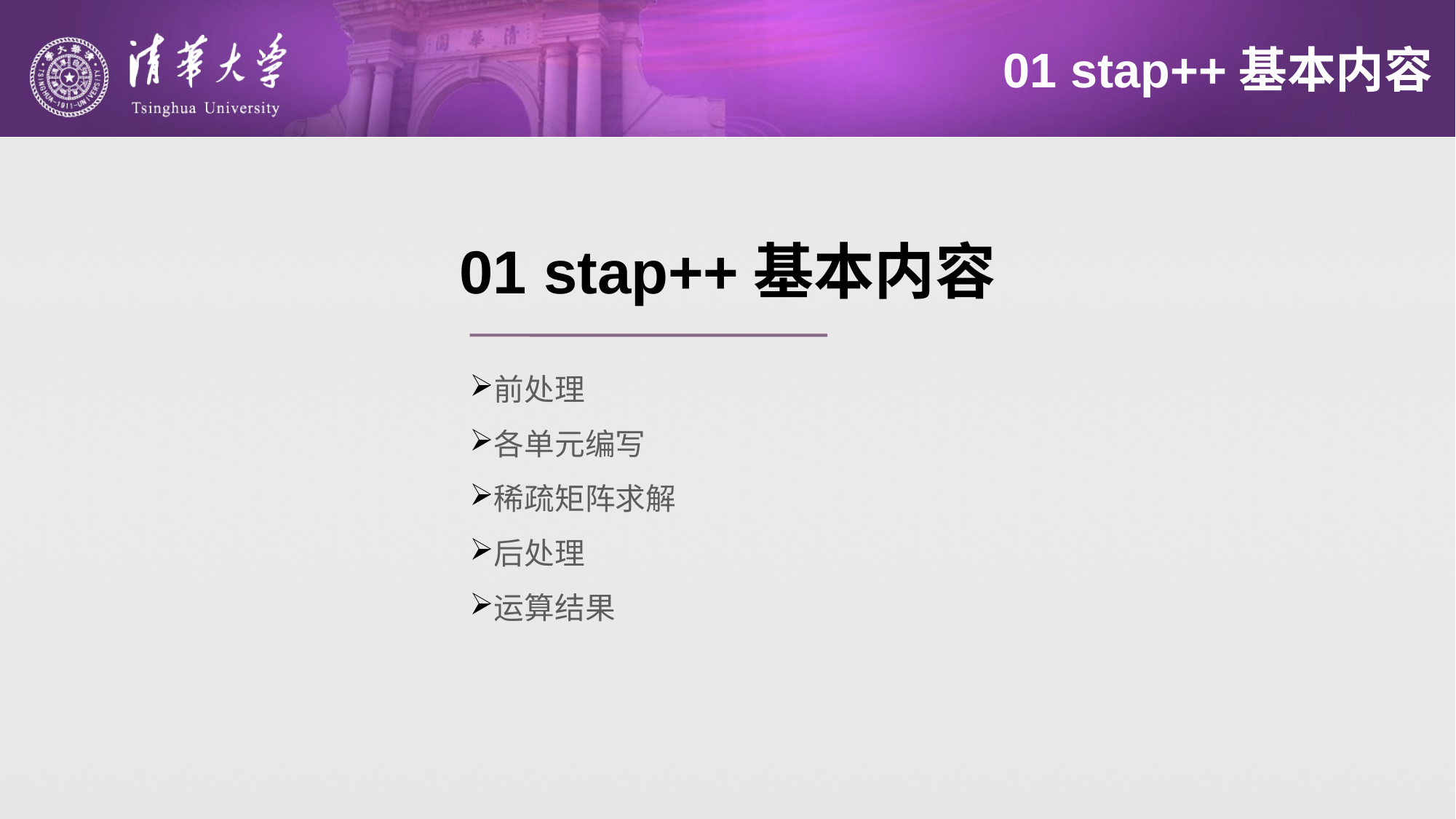

# 01 stap++基本内容
01 stap++基本内容

前处理
各单元编写
稀疏矩阵求解
后处理
运算结果
3